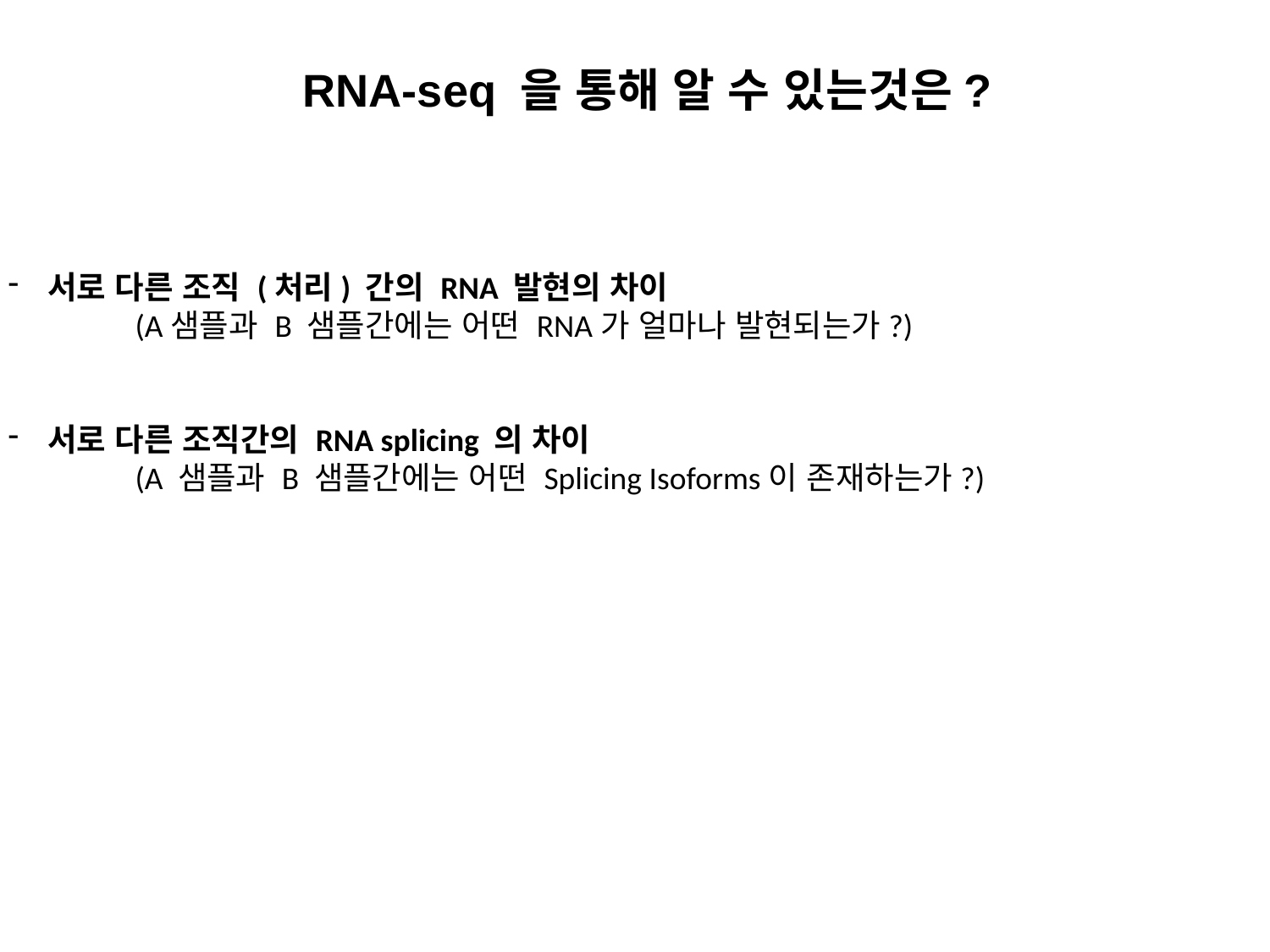

RNA-seq 을 통해 알 수 있는것은?
서로 다른 조직 (처리) 간의 RNA 발현의 차이
	(A샘플과 B 샘플간에는 어떤 RNA가 얼마나 발현되는가?)

서로 다른 조직간의 RNA splicing 의 차이
	(A 샘플과 B 샘플간에는 어떤 Splicing Isoforms이 존재하는가?)